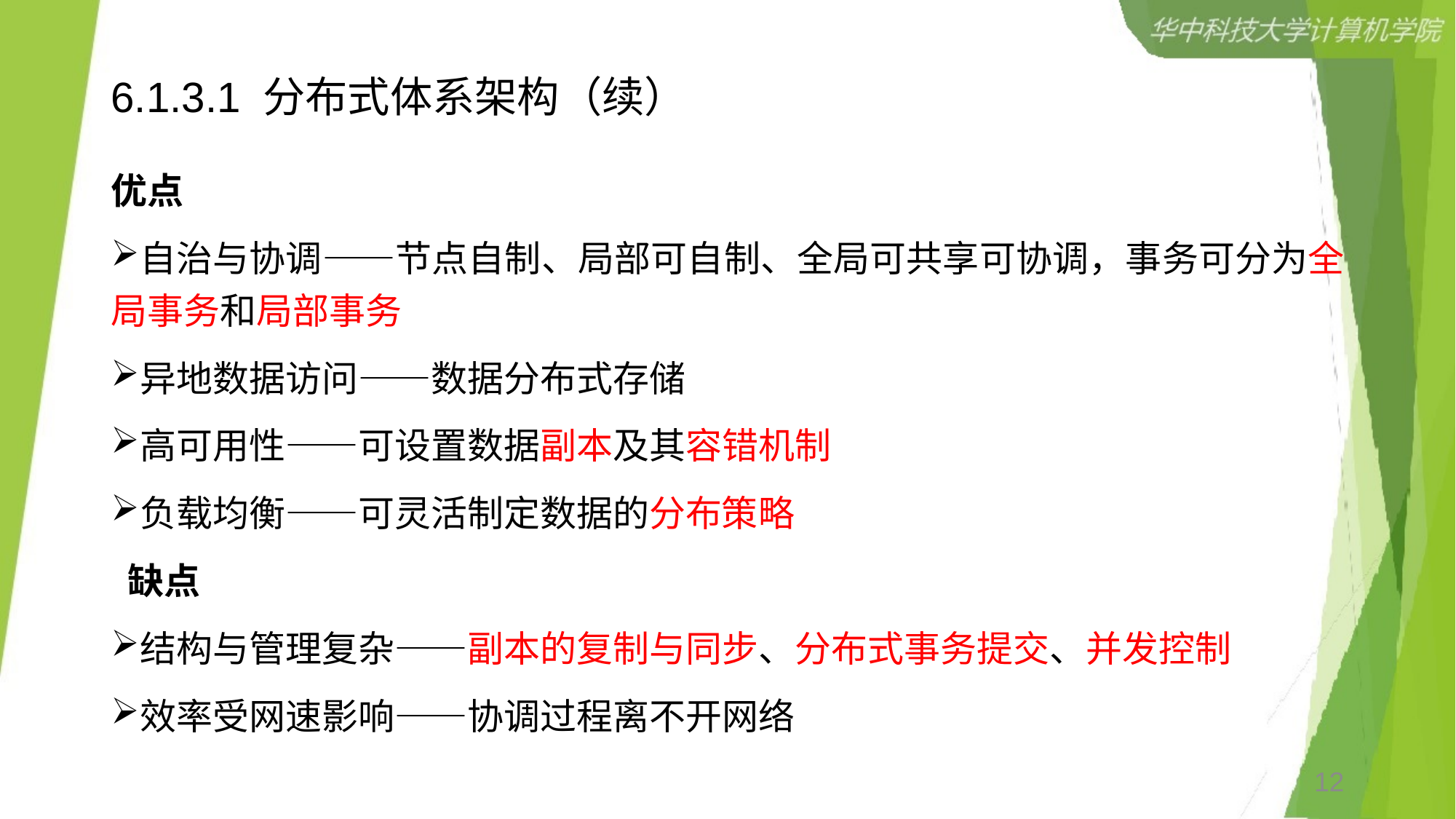

# 6.1.3.1 分布式体系架构（续）
优点
自治与协调——节点自制、局部可自制、全局可共享可协调，事务可分为全局事务和局部事务
异地数据访问——数据分布式存储
高可用性——可设置数据副本及其容错机制
负载均衡——可灵活制定数据的分布策略
 缺点
结构与管理复杂——副本的复制与同步、分布式事务提交、并发控制
效率受网速影响——协调过程离不开网络
12